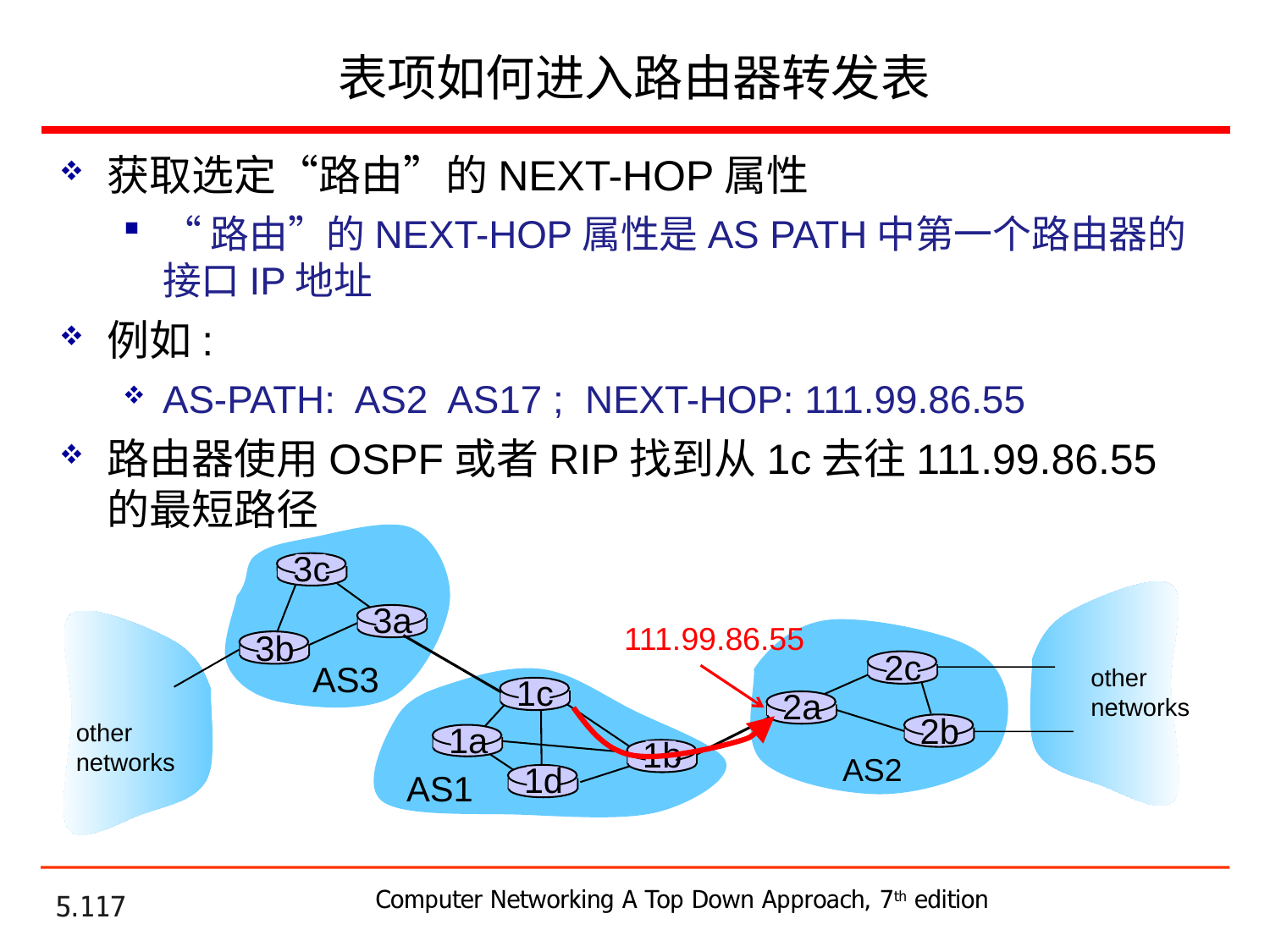

# 表项如何进入路由器转发表
获取选定“路由”的NEXT-HOP属性
“路由”的NEXT-HOP属性是AS PATH中第一个路由器的接口IP地址
例如:
AS-PATH:  AS2  AS17 ;  NEXT-HOP: 111.99.86.55
路由器使用OSPF或者RIP找到从1c去往111.99.86.55的最短路径

3c

3a

3b

2c

AS3
other
networks

1c

1a

1b

1d

AS1

2a

2b

other
networks

AS2
111.99.86.55